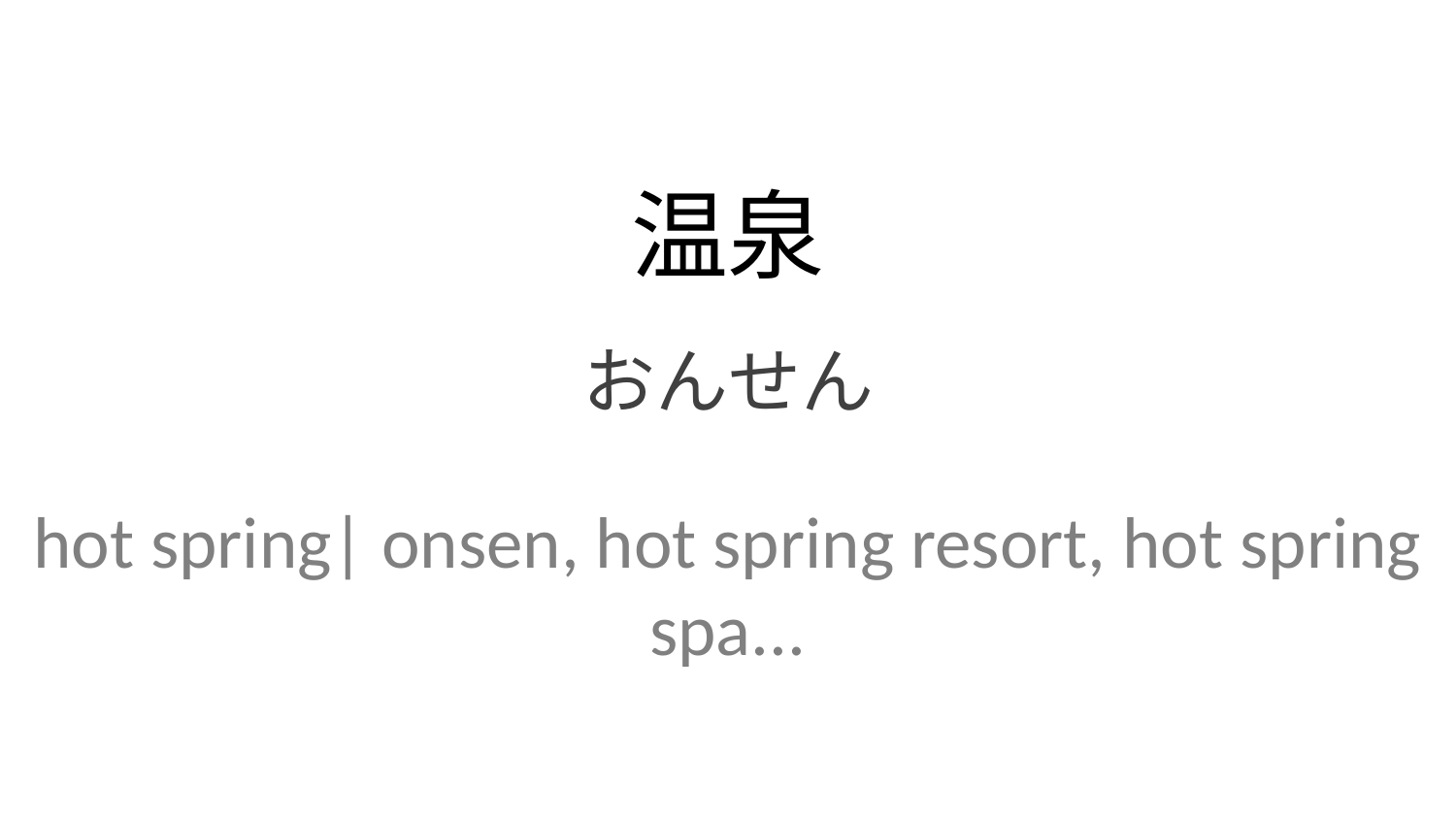

温泉

おんせん
hot spring| onsen, hot spring resort, hot spring spa...